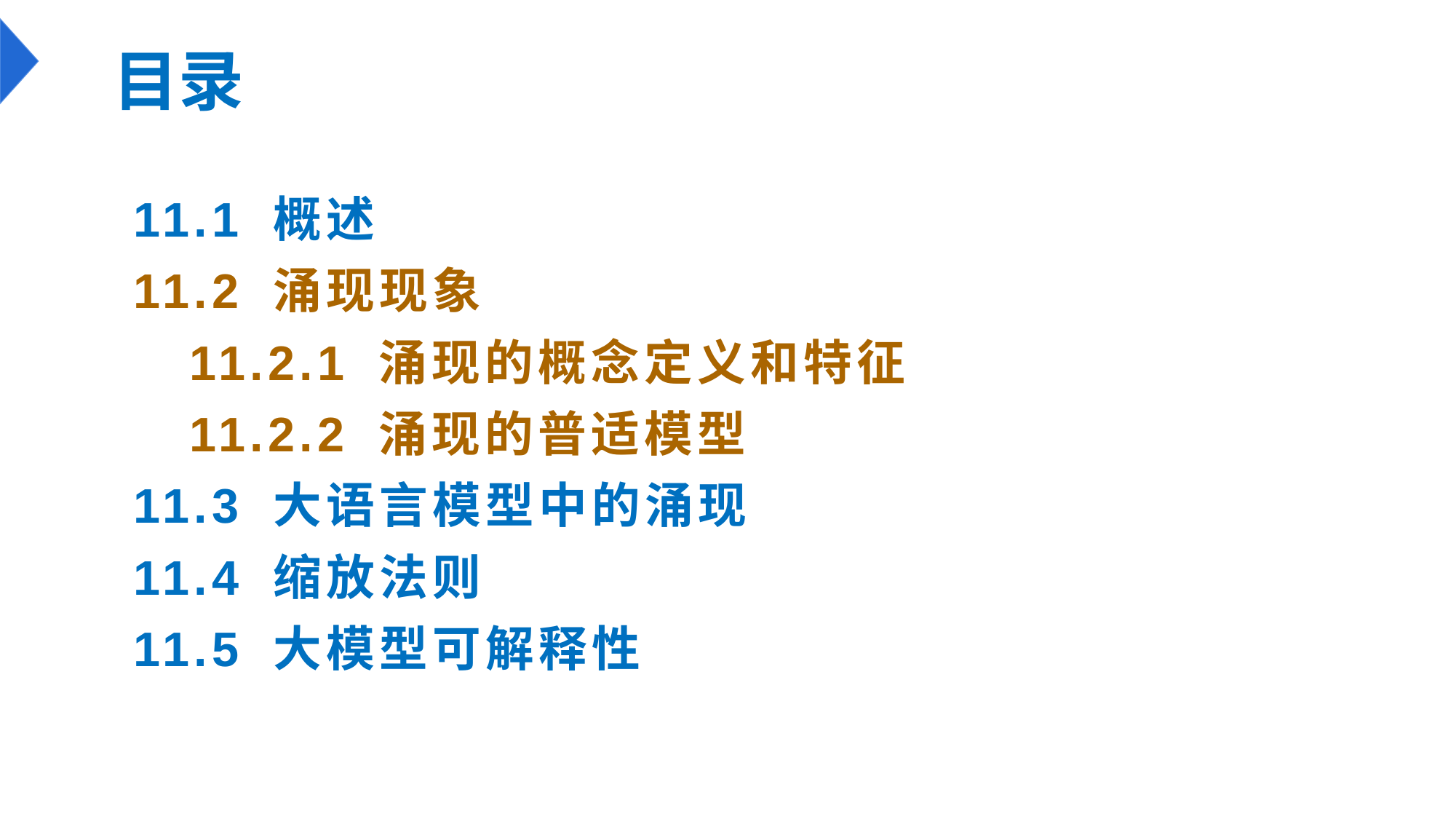

目录
# 11.1 概述 11.2 涌现现象 ﻿   11.2.1 涌现的概念定义和特征 ﻿   11.2.2 涌现的普适模型 11.3 大语言模型中的涌现 11.4 缩放法则 11.5 大模型可解释性